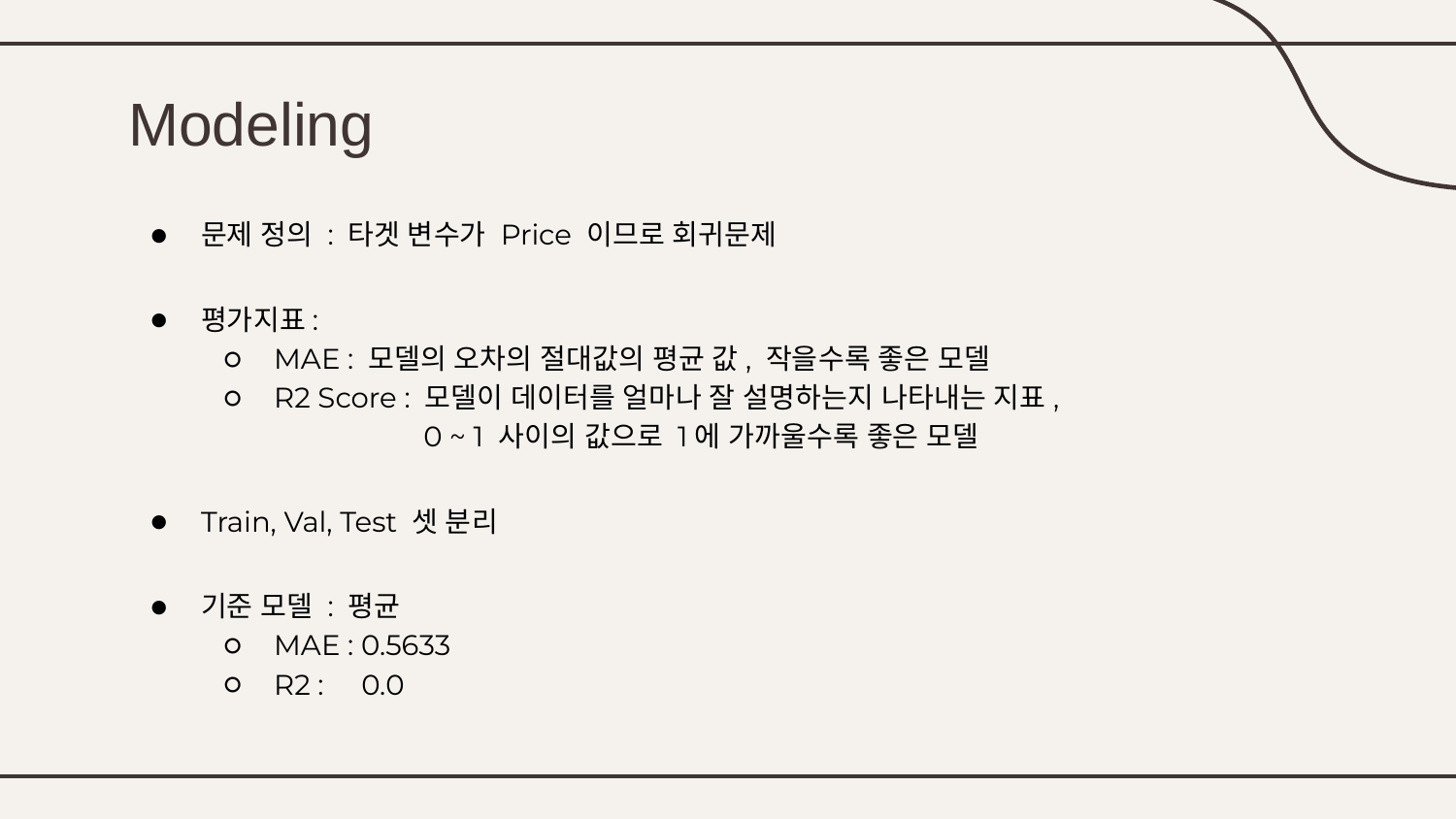

# Modeling
문제 정의 : 타겟 변수가 Price 이므로 회귀문제

평가지표:
MAE : 모델의 오차의 절대값의 평균 값, 작을수록 좋은 모델
R2 Score : 모델이 데이터를 얼마나 잘 설명하는지 나타내는 지표,
                    0 ~ 1 사이의 값으로 1에 가까울수록 좋은 모델

Train, Val, Test 셋 분리

기준 모델 : 평균
MAE : 0.5633
R2 :     0.0